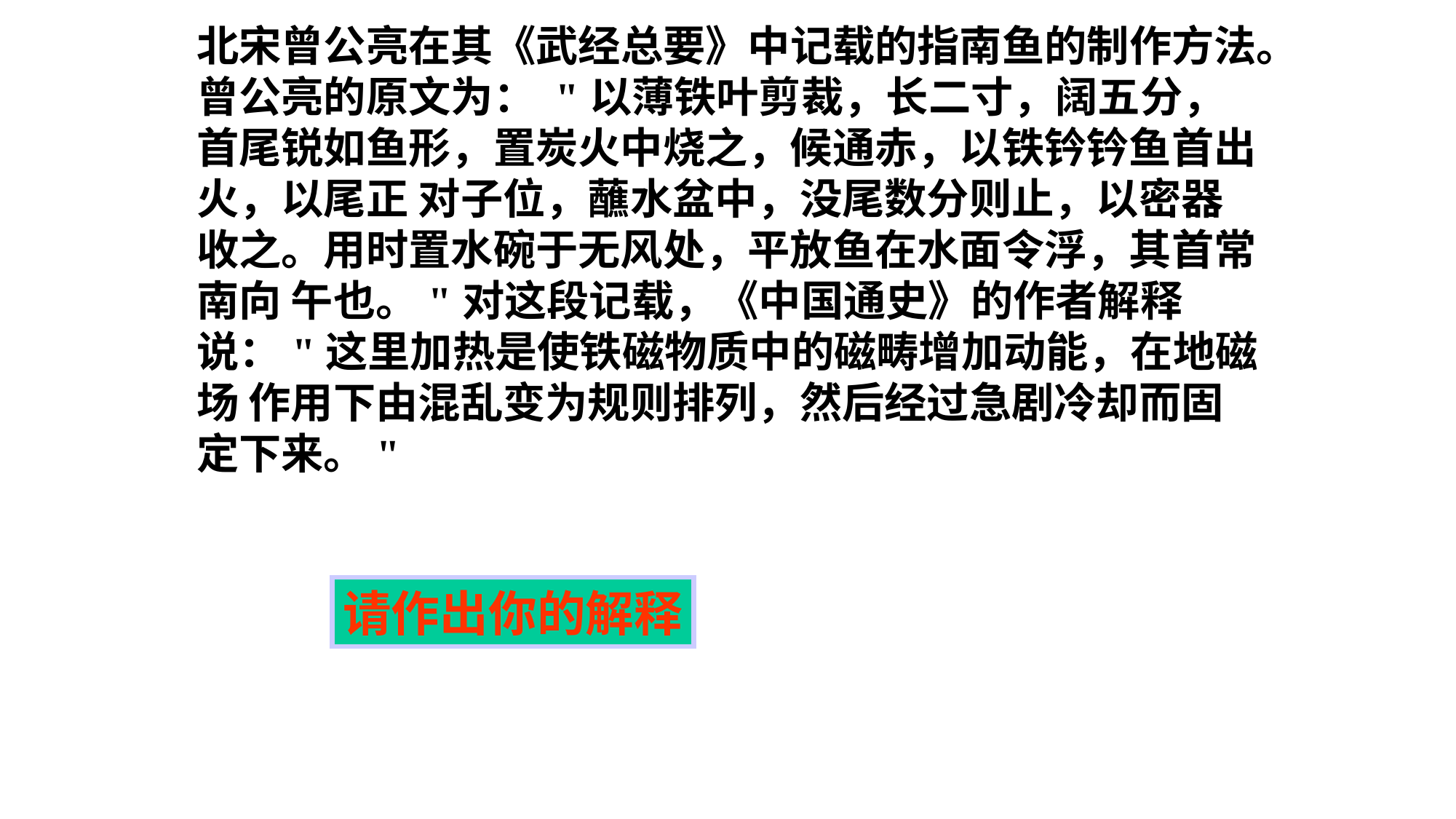

北宋曾公亮在其《武经总要》中记载的指南鱼的制作方法。曾公亮的原文为： "以薄铁叶剪裁，长二寸，阔五分，首尾锐如鱼形，置炭火中烧之，候通赤，以铁钤钤鱼首出火，以尾正 对子位，蘸水盆中，没尾数分则止，以密器收之。用时置水碗于无风处，平放鱼在水面令浮，其首常南向 午也。"对这段记载，《中国通史》的作者解释说："这里加热是使铁磁物质中的磁畴增加动能，在地磁场 作用下由混乱变为规则排列，然后经过急剧冷却而固定下来。"
请作出你的解释